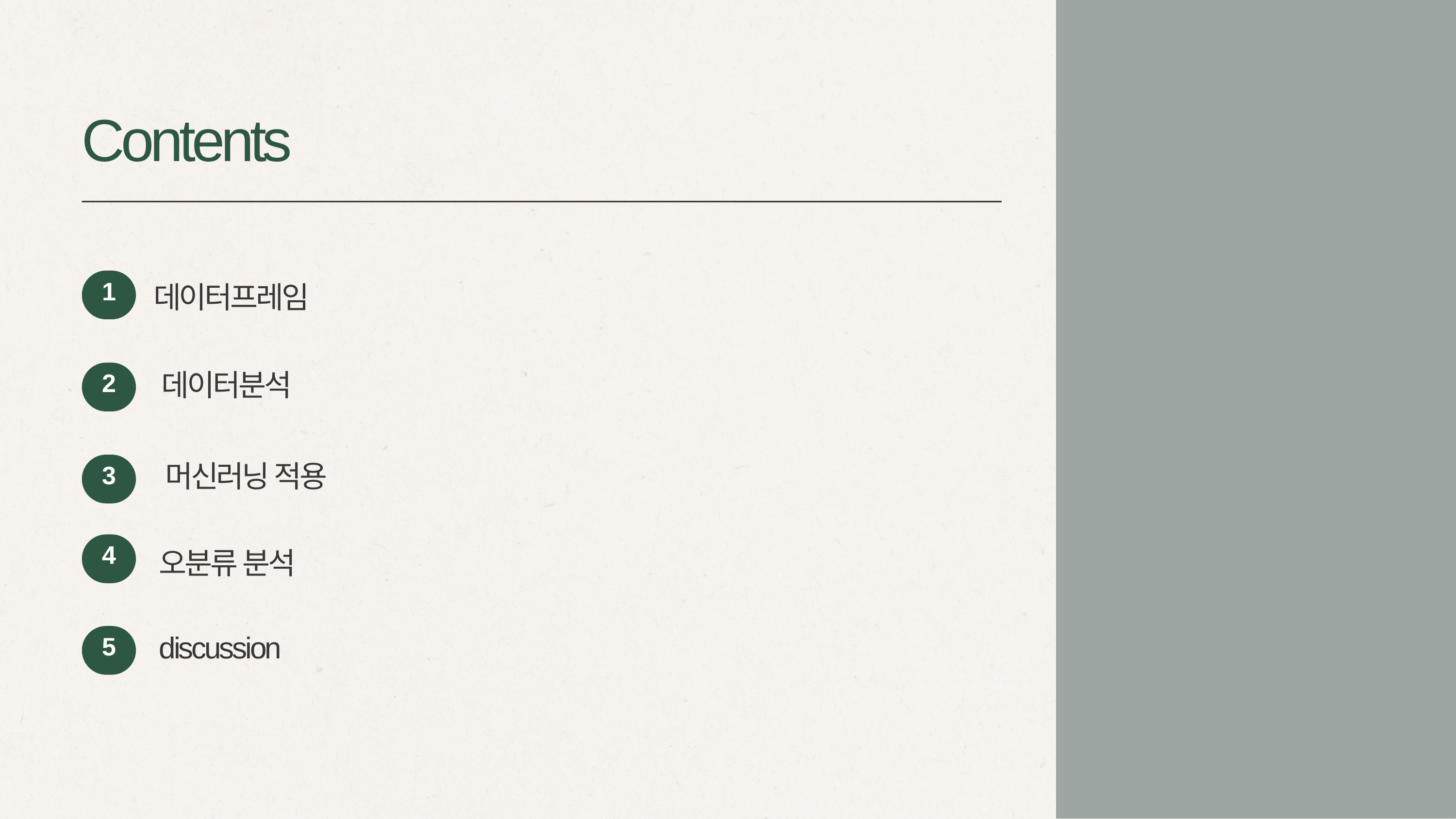

Contents

1
데이터프레임
데이터분석

2
머신러닝 적용

3

4
오분류 분석
discussion

5